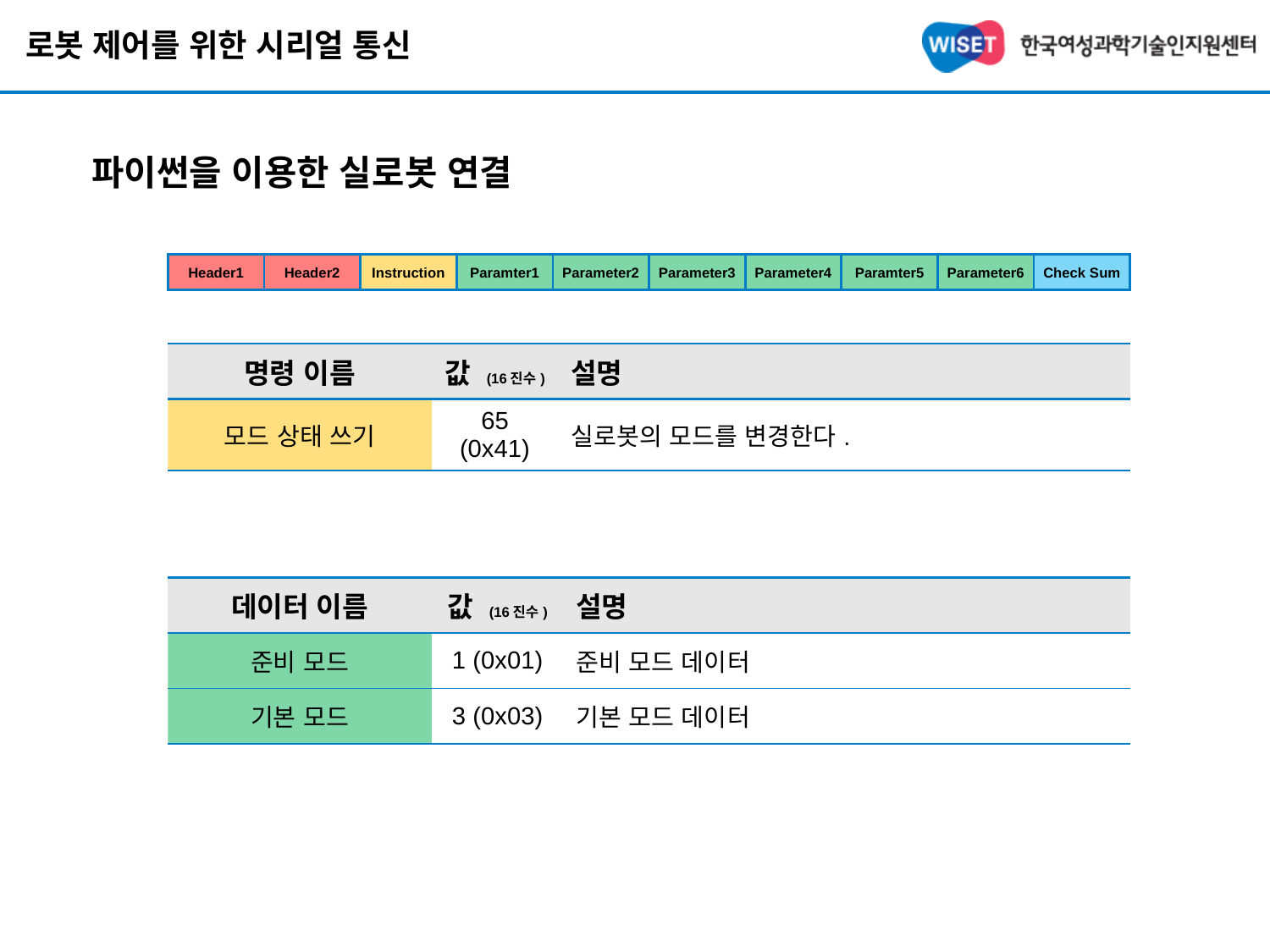

# 로봇 제어를 위한 시리얼 통신
파이썬을 이용한 실로봇 연결
| Header1 | Header2 | Instruction | Paramter1 | Parameter2 | Parameter3 | Parameter4 | Paramter5 | Parameter6 | Check Sum |
| --- | --- | --- | --- | --- | --- | --- | --- | --- | --- |
| 명령 이름 | 값 (16진수) | 설명 |
| --- | --- | --- |
| 모드 상태 쓰기 | 65 (0x41) | 실로봇의 모드를 변경한다. |
| 데이터 이름 | 값 (16진수) | 설명 |
| --- | --- | --- |
| 준비 모드 | 1 (0x01) | 준비 모드 데이터 |
| 기본 모드 | 3 (0x03) | 기본 모드 데이터 |